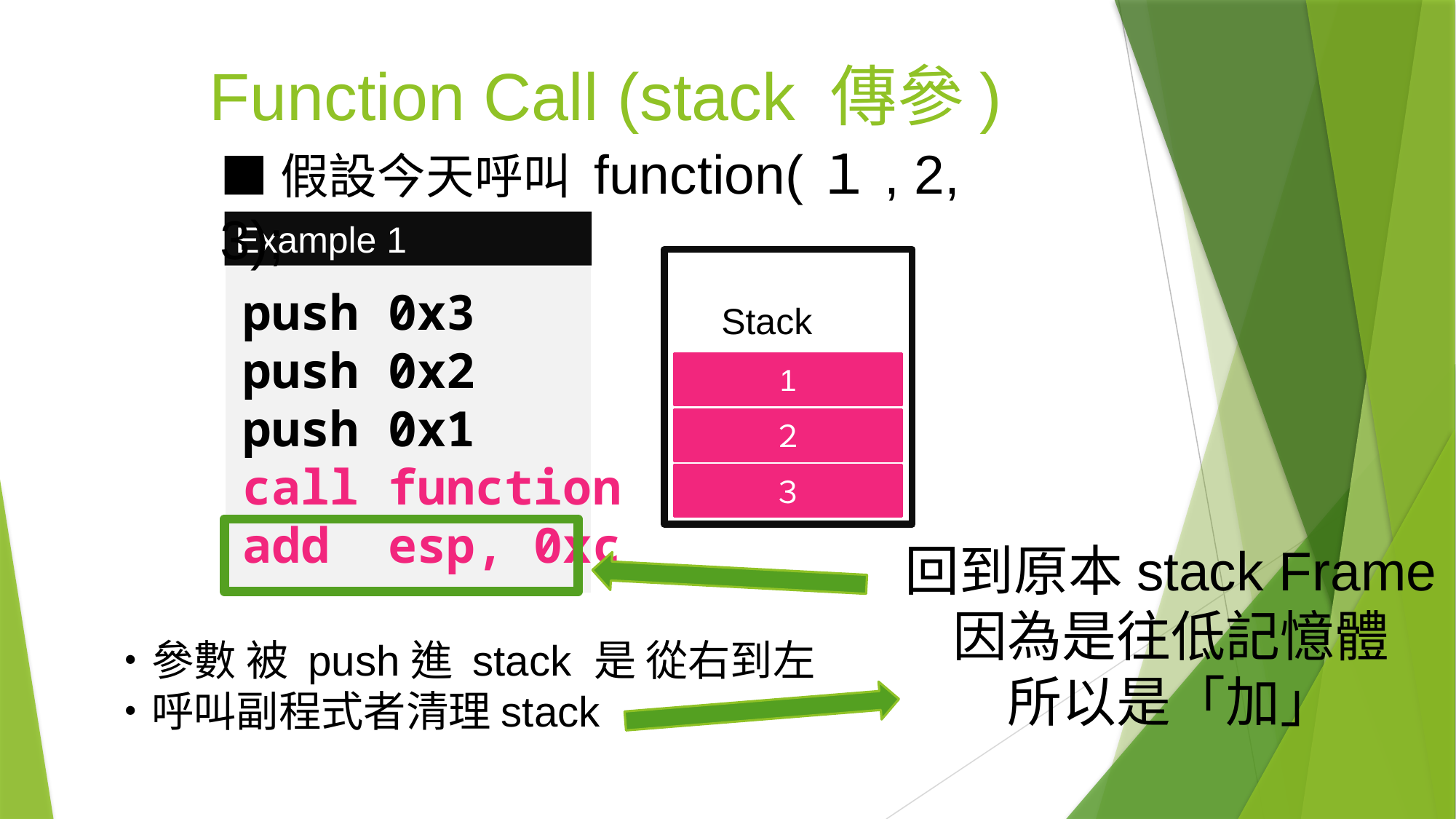

Function Call (stack 傳參)
■假設今天呼叫 function(１, 2, 3);
Example 1

push 0x3
push 0x2
push 0x1
call function
add  esp, 0xc
Stack
1
２

３

回到原本stack Frame
因為是往低記憶體
所以是「加」

・參數 被 push進 stack 是 從右到左
・呼叫副程式者清理stack